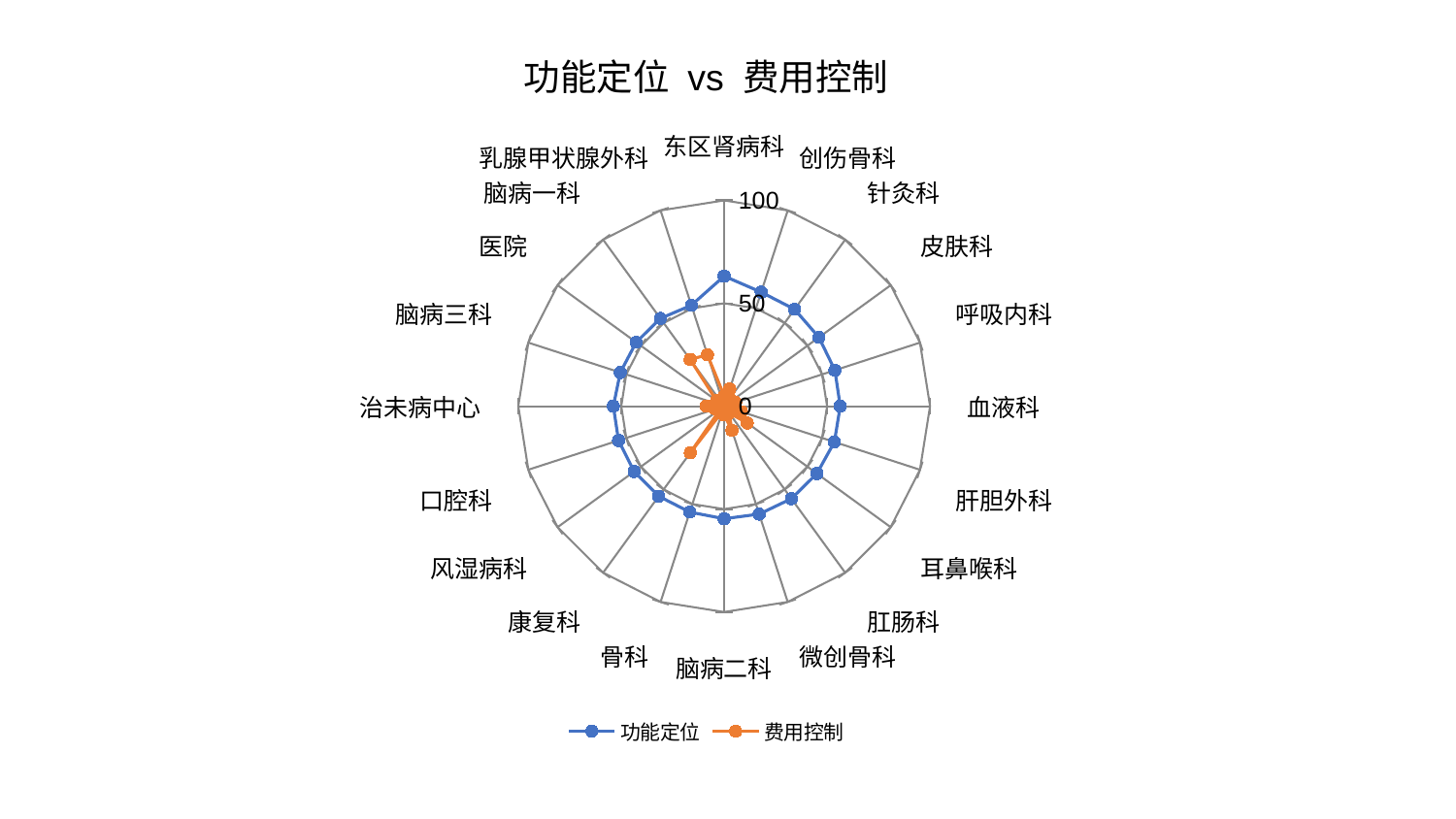

### Chart: 功能定位 vs 费用控制

| Category | 功能定位 | 费用控制 |
|---|---|---|
| 东区肾病科 | 63.20745350220861 | 4.9857186615052225 |
| 创伤骨科 | 58.262652276837215 | 8.747336572440034 |
| 针灸科 | 58.20988624647264 | 4.531314609248061 |
| 皮肤科 | 56.88499821572404 | 2.73733768952542 |
| 呼吸内科 | 56.55893392209516 | 5.833174329791312 |
| 血液科 | 56.39840087586584 | 5.046974294358902 |
| 肝胆外科 | 56.314898627285395 | 8.855185025360267 |
| 耳鼻喉科 | 55.68746870372881 | 13.86151901826371 |
| 肛肠科 | 55.55992452797738 | 4.113817921663999 |
| 微创骨科 | 55.14460265468392 | 12.34195163569311 |
| 脑病二科 | 54.70253633957577 | 4.245638191504858 |
| 骨科 | 54.104734868007405 | 2.5952082581454903 |
| 康复科 | 54.08186573772173 | 27.984025074080332 |
| 风湿病科 | 54.03620024783467 | 2.057201633200799 |
| 口腔科 | 53.94948251441262 | 4.455694856533453 |
| 治未病中心 | 53.83963303194287 | 8.787499311379301 |
| 脑病三科 | 53.06063335965176 | 4.2815263450983325 |
| 医院 | 52.82329442959482 | 4.4988969140648205 |
| 脑病一科 | 52.70072183099394 | 28.09140193579916 |
| 乳腺甲状腺外科 | 51.571986105665665 | 26.253419267144242 |
34